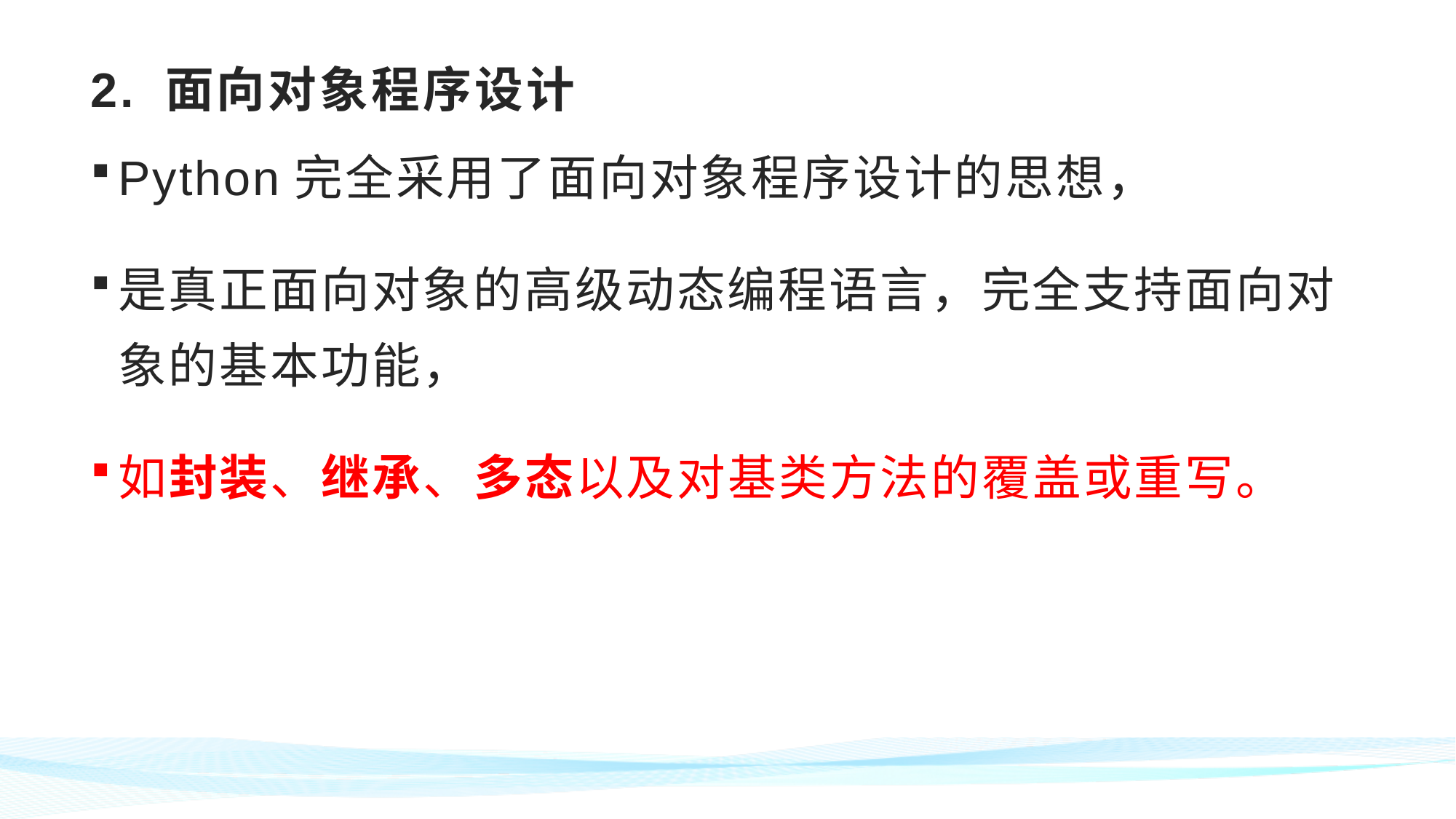

# 2. 面向对象程序设计
Python完全采用了面向对象程序设计的思想，
是真正面向对象的高级动态编程语言，完全支持面向对象的基本功能，
如封装、继承、多态以及对基类方法的覆盖或重写。